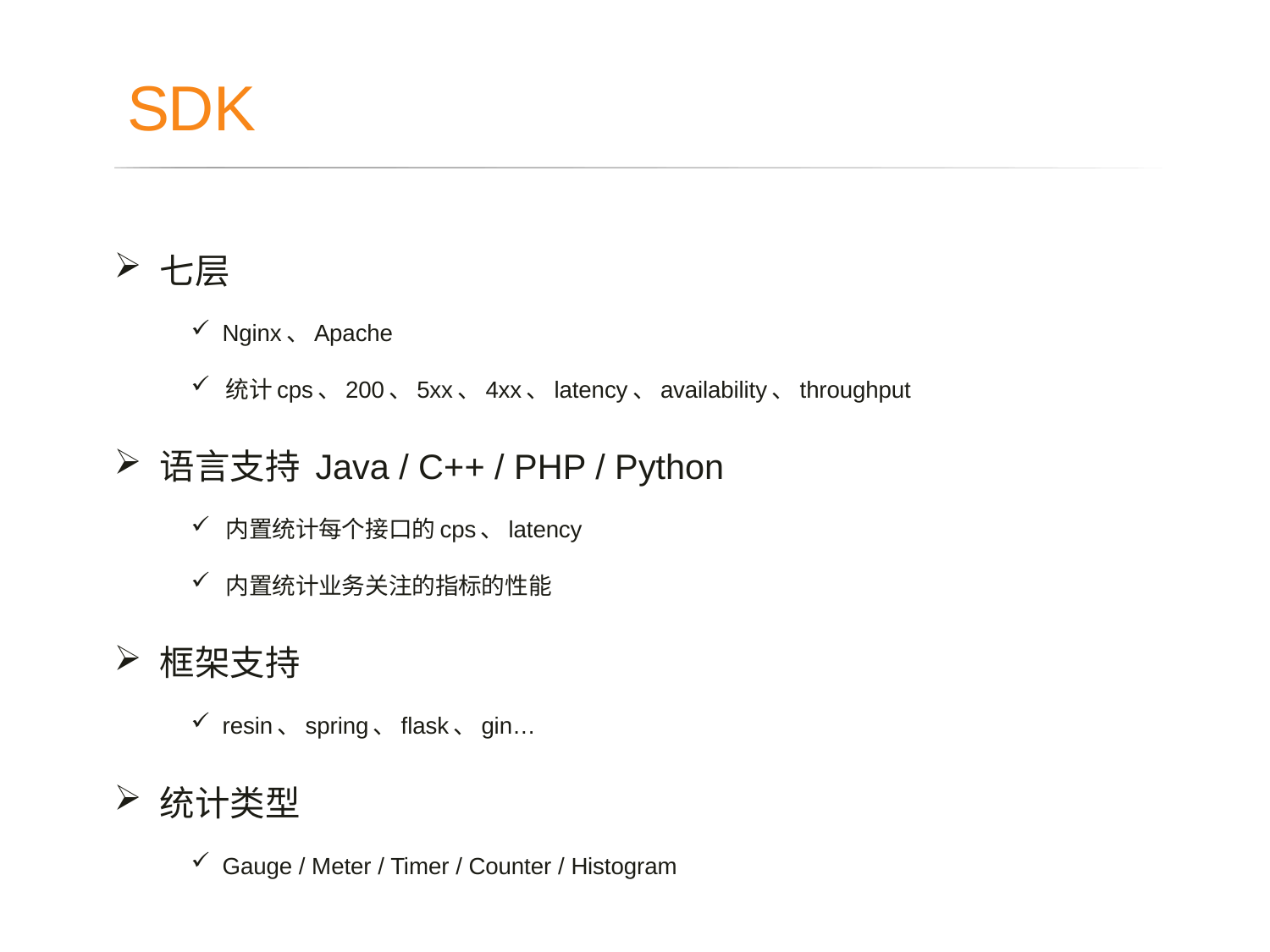

# SDK
  七层
 Nginx、Apache
 统计cps、200、5xx、4xx、latency、availability、throughput
  语言支持 Java / C++ / PHP / Python
 内置统计每个接口的cps、latency
 内置统计业务关注的指标的性能
  框架支持
 resin、spring、flask、gin…
  统计类型
 Gauge / Meter / Timer / Counter / Histogram